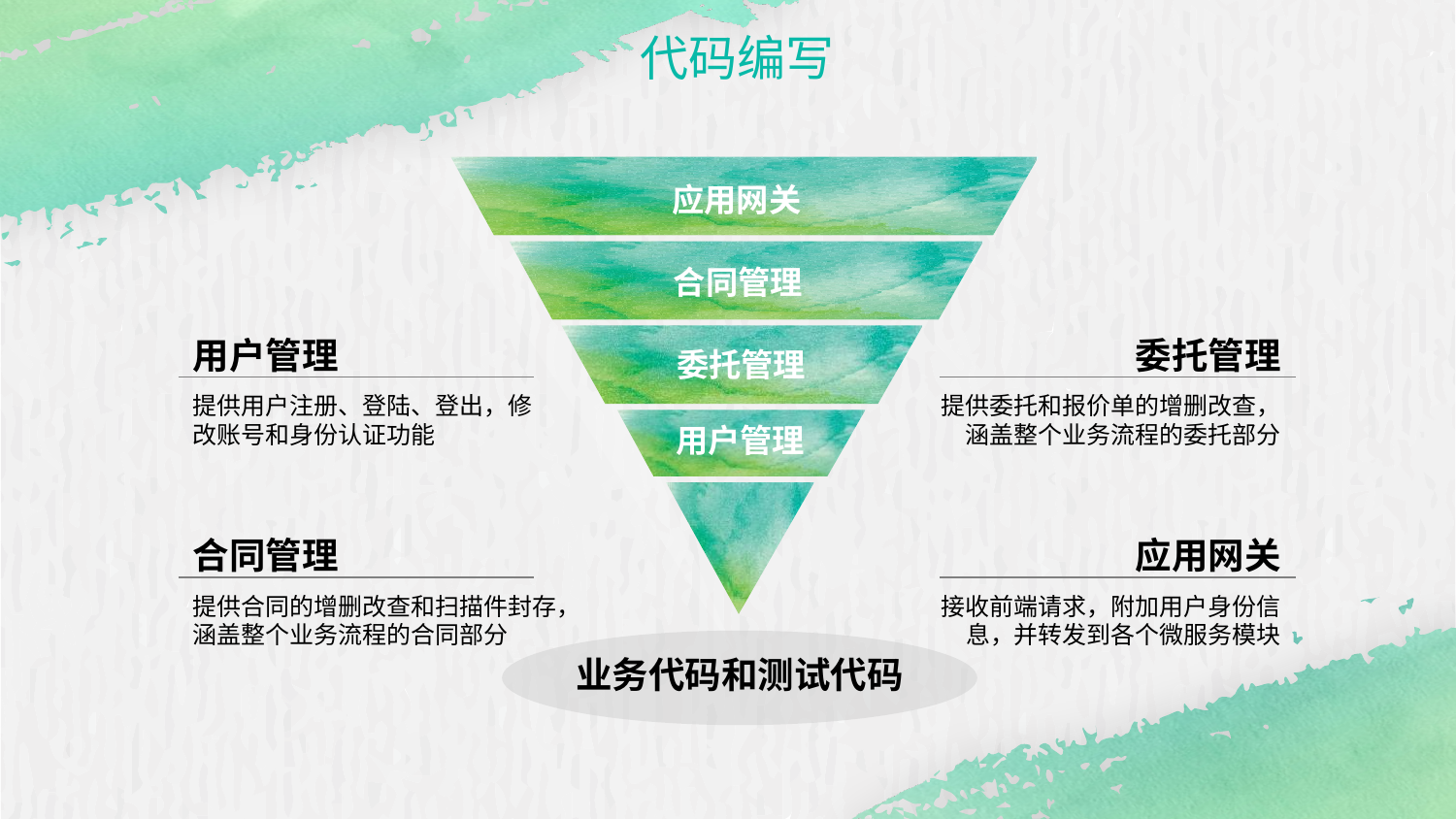

代码编写

应用网关

合同管理

用户管理
委托管理
委托管理
提供用户注册、登陆、登出，修改账号和身份认证功能
提供委托和报价单的增删改查，涵盖整个业务流程的委托部分

用户管理

合同管理
应用网关
提供合同的增删改查和扫描件封存，涵盖整个业务流程的合同部分
接收前端请求，附加用户身份信息，并转发到各个微服务模块

业务代码和测试代码